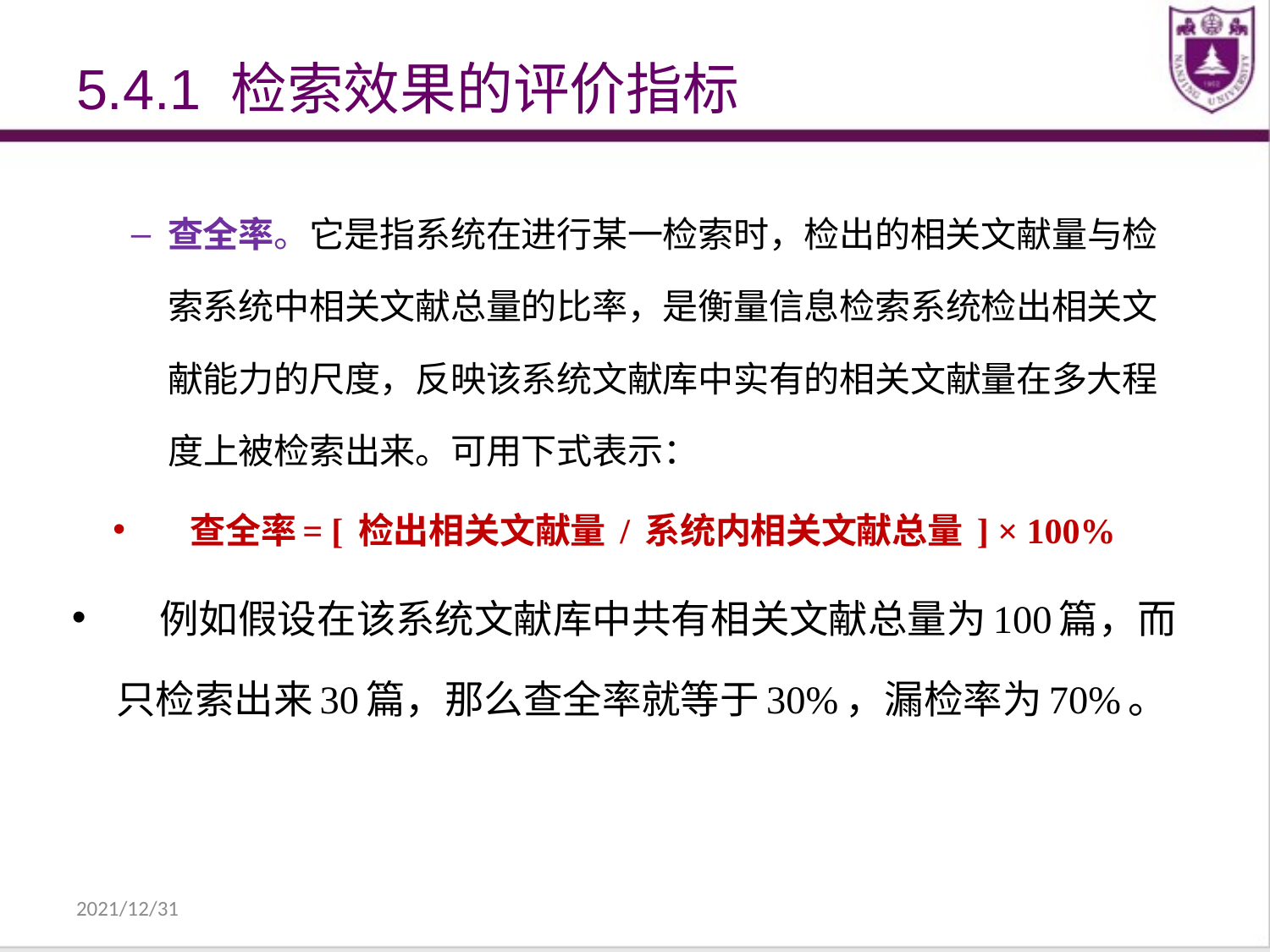

# 5.4.1 检索效果的评价指标
查全率。它是指系统在进行某一检索时，检出的相关文献量与检索系统中相关文献总量的比率，是衡量信息检索系统检出相关文献能力的尺度，反映该系统文献库中实有的相关文献量在多大程度上被检索出来。可用下式表示：
查全率= [ 检出相关文献量 / 系统内相关文献总量 ] × 100%
    例如假设在该系统文献库中共有相关文献总量为100篇，而只检索出来30篇，那么查全率就等于30%，漏检率为70%。
2021/12/31